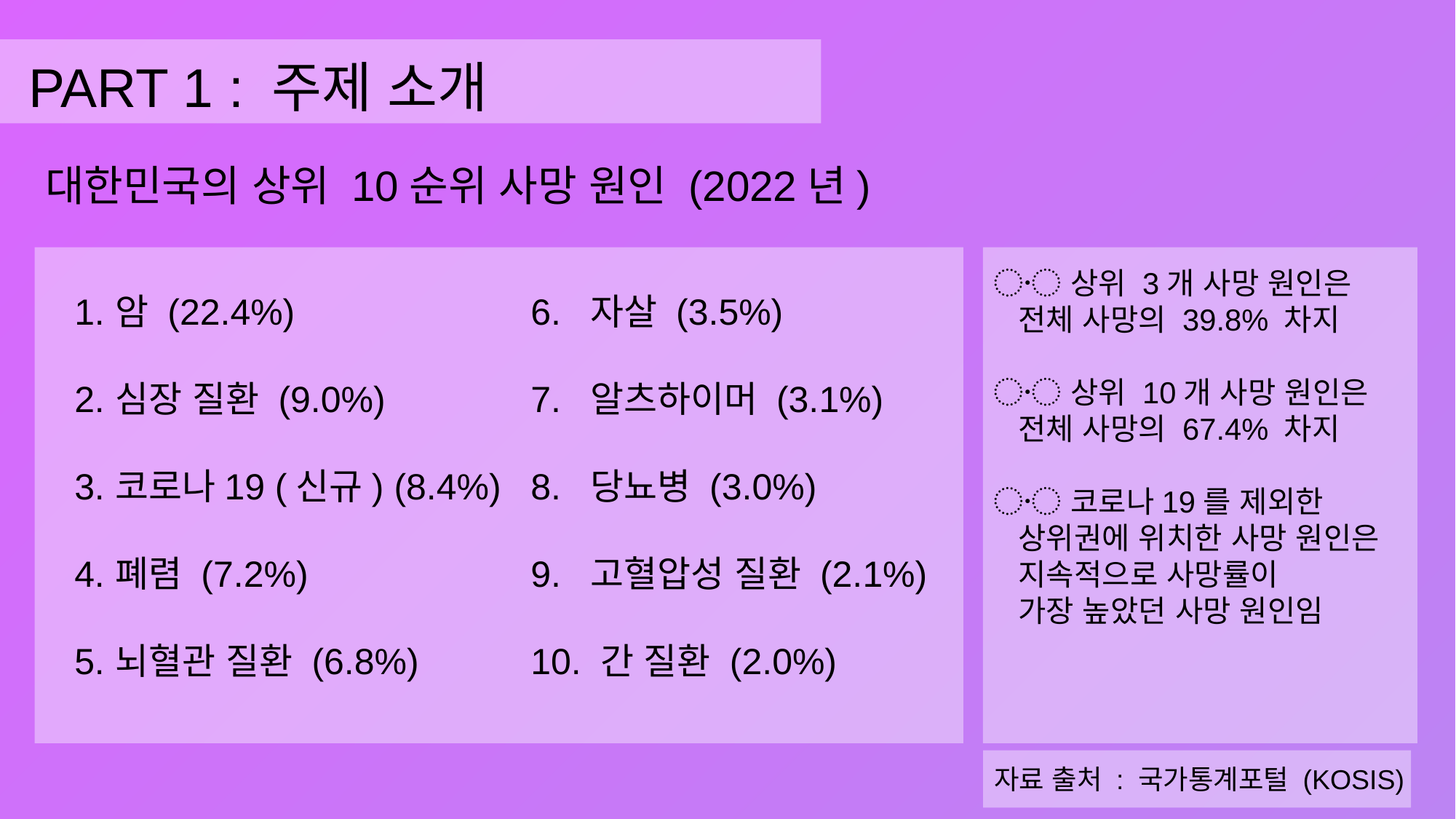

# PART 1 : 주제 소개
대한민국의 상위 10순위 사망 원인 (2022년)
〮 상위 3개 사망 원인은
  전체 사망의 39.8% 차지

〮 상위 10개 사망 원인은
  전체 사망의 67.4% 차지

〮 코로나19를 제외한
  상위권에 위치한 사망 원인은
  지속적으로 사망률이
  가장 높았던 사망 원인임

암 (22.4%)

심장 질환 (9.0%)

코로나19 (신규) (8.4%)

폐렴 (7.2%)

뇌혈관 질환 (6.8%)
6.  자살 (3.5%)

7.  알츠하이머 (3.1%)

8.  당뇨병 (3.0%)

9.  고혈압성 질환 (2.1%)

10. 간 질환 (2.0%)

자료 출처 : 국가통계포털 (KOSIS)